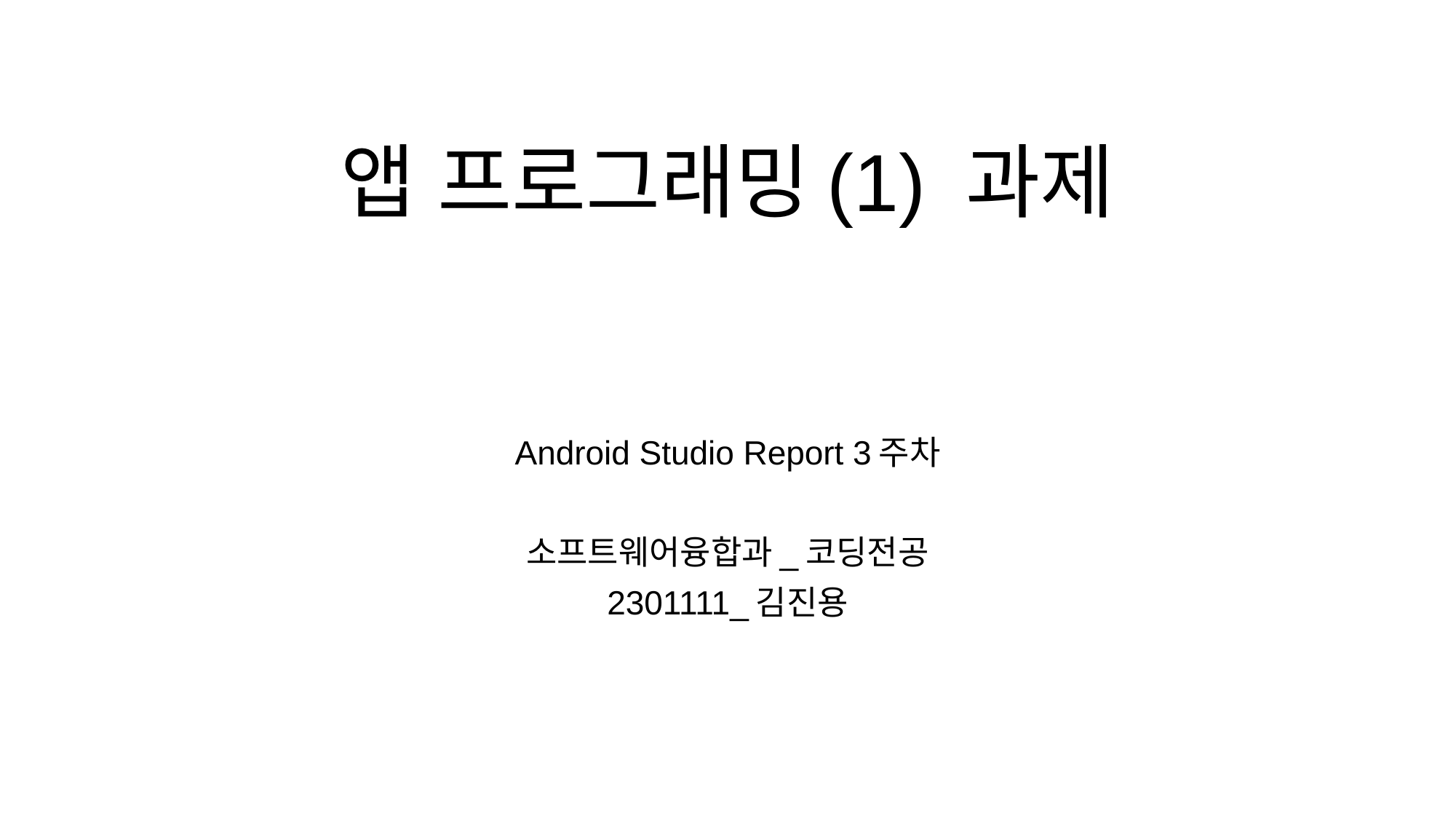

# 앱 프로그래밍(1) 과제
Android Studio Report 3주차

소프트웨어융합과_코딩전공
2301111_김진용